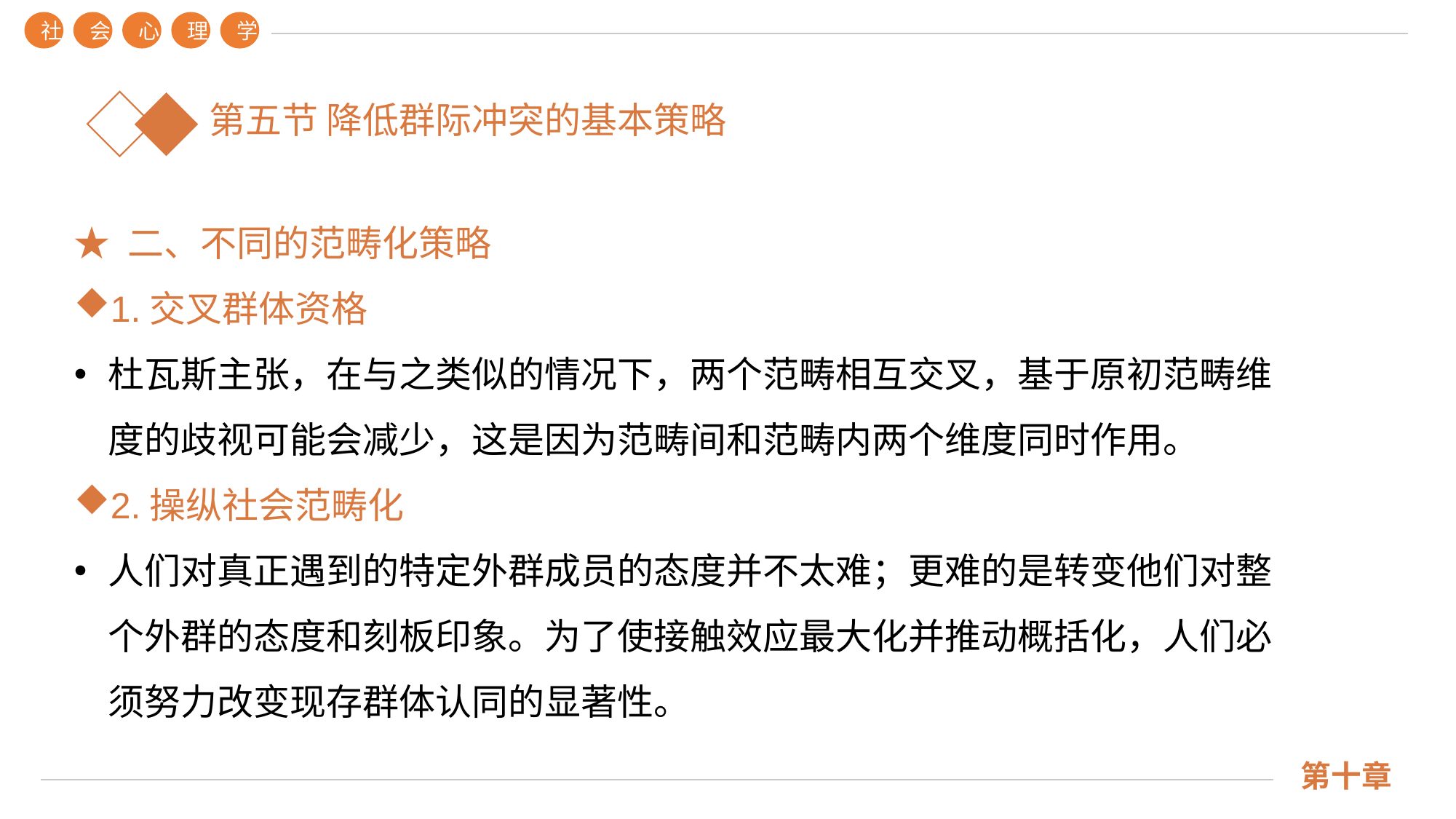

社
会
心
理
学
第十章

第五节 降低群际冲突的基本策略

★ 二、不同的范畴化策略
1.交叉群体资格
杜瓦斯主张，在与之类似的情况下，两个范畴相互交叉，基于原初范畴维度的歧视可能会减少，这是因为范畴间和范畴内两个维度同时作用。
2.操纵社会范畴化
人们对真正遇到的特定外群成员的态度并不太难；更难的是转变他们对整个外群的态度和刻板印象。为了使接触效应最大化并推动概括化，人们必须努力改变现存群体认同的显著性。